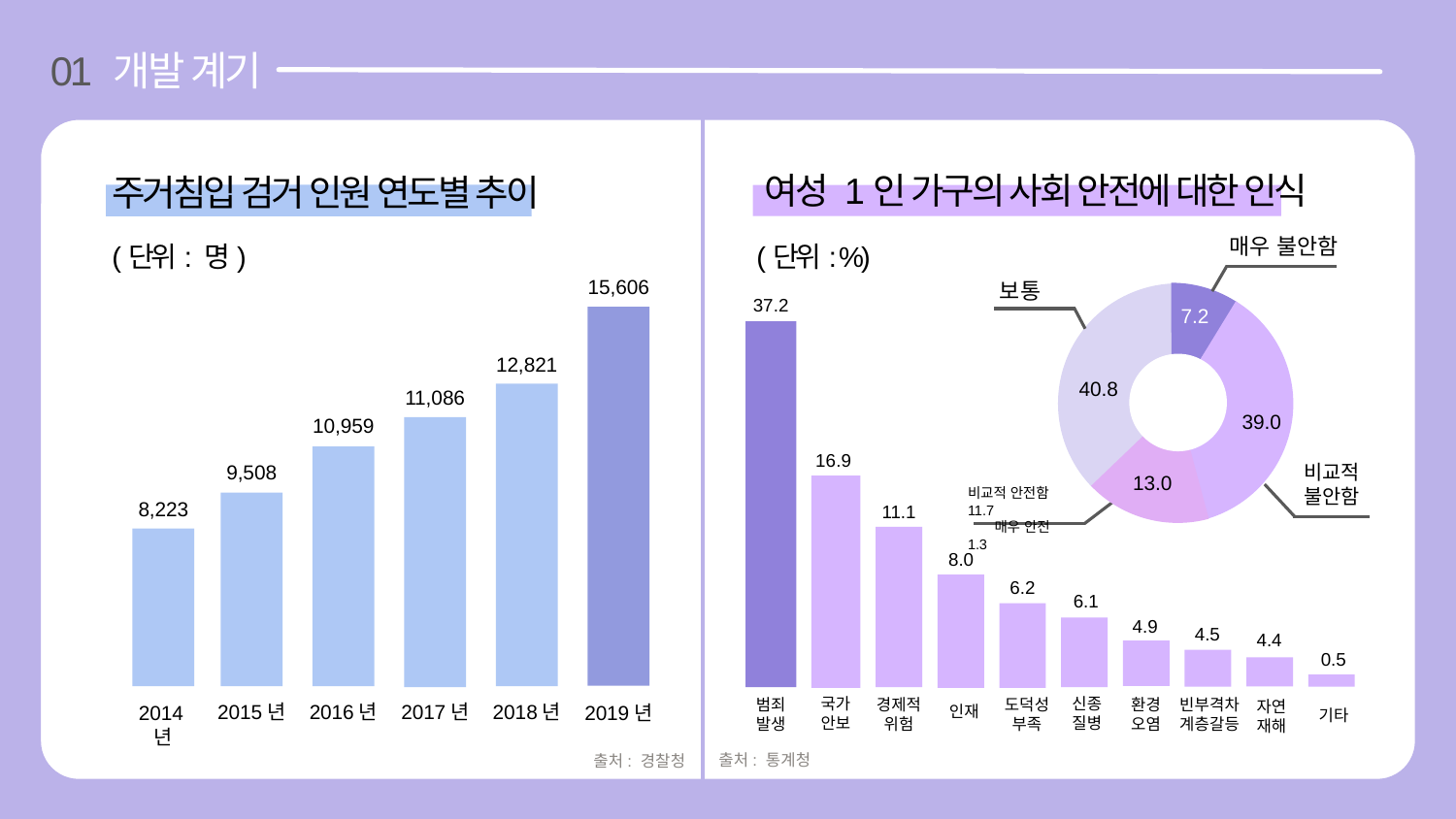

01 개발 계기

여성 1인 가구의 사회 안전에 대한 인식
주거침입 검거 인원 연도별 추이

(단위: 명)
(단위: %)
매우 불안함
15,606

12,821
11,086

10,959

9,508
8,223

2018년
2017년
2016년
2015년
2014년
2019년
보통

37.2
7.2

40.8
39.0
16.9
비교적 불안함
13.0

비교적 안전함 11.7
      매우 안전   1.3
11.1

8.0
6.2

6.1

4.9
4.5

4.4

0.5

국가
안보
신종
질병
범죄
발생
환경
오염
빈부격차
계층갈등
도덕성
부족
경제적
위험
자연
재해
인재
기타
출처: 통계청
출처: 경찰청